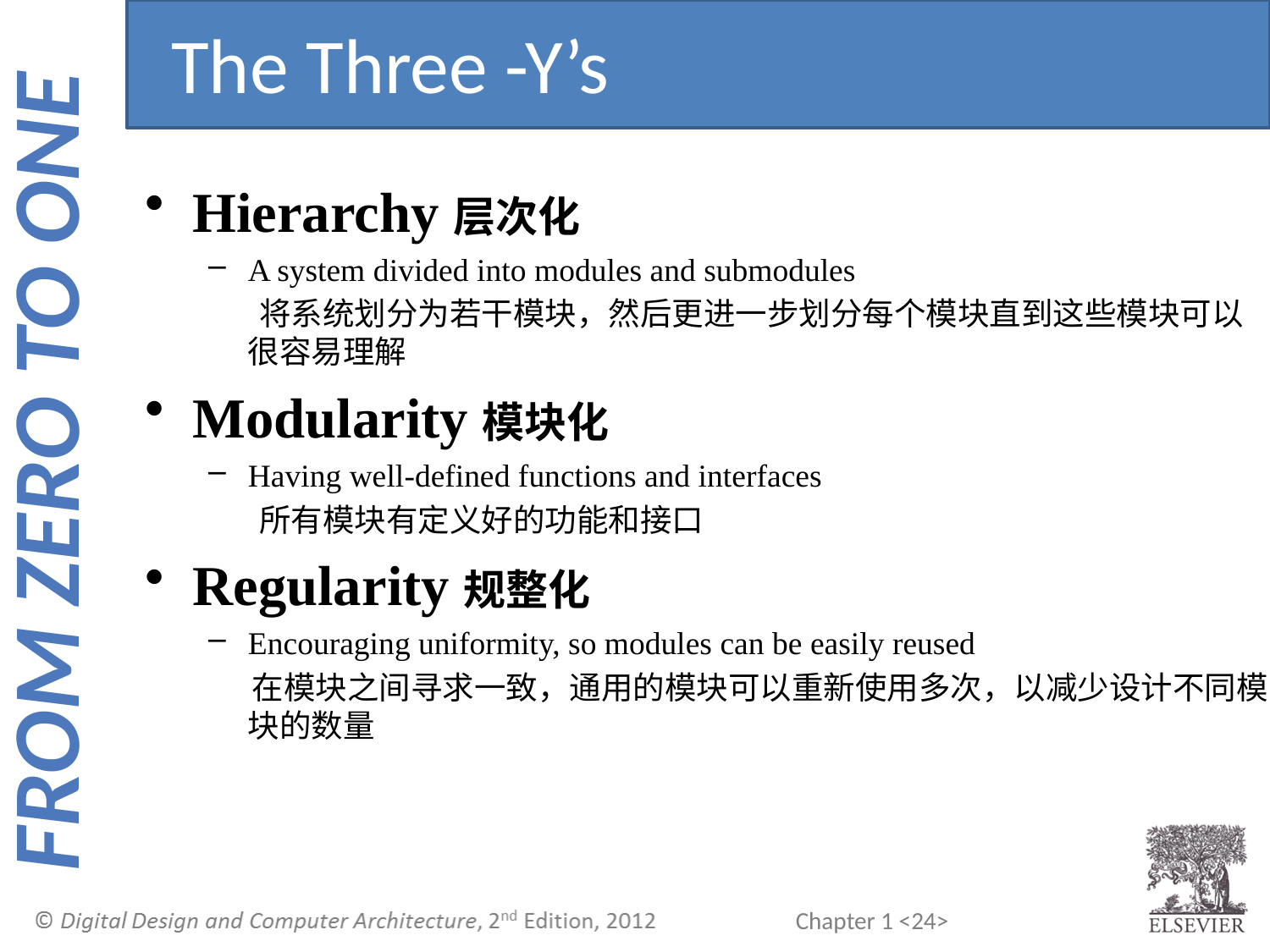

The Three -Y’s

Hierarchy层次化
A system divided into modules and submodules
      将系统划分为若干模块，然后更进一步划分每个模块直到这些模块可以很容易理解
Modularity模块化
Having well-defined functions and interfaces
      所有模块有定义好的功能和接口
Regularity规整化
Encouraging uniformity, so modules can be easily reused
     在模块之间寻求一致，通用的模块可以重新使用多次，以减少设计不同模块的数量